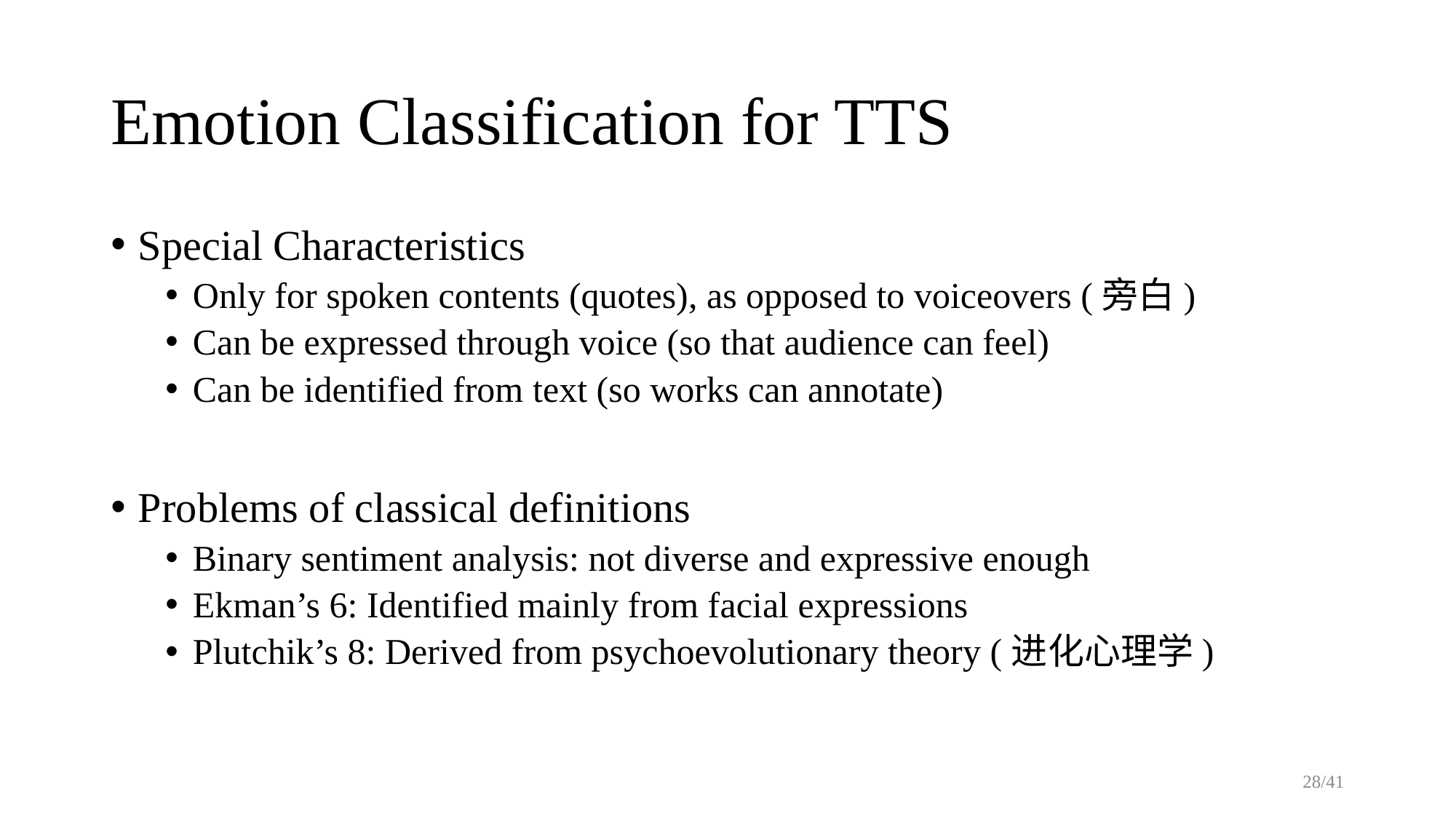

# Emotion Classification for TTS
Special Characteristics
Only for spoken contents (quotes), as opposed to voiceovers (旁白)
Can be expressed through voice (so that audience can feel)
Can be identified from text (so works can annotate)

Problems of classical definitions
Binary sentiment analysis: not diverse and expressive enough
Ekman’s 6: Identified mainly from facial expressions
Plutchik’s 8: Derived from psychoevolutionary theory (进化心理学)
28/41